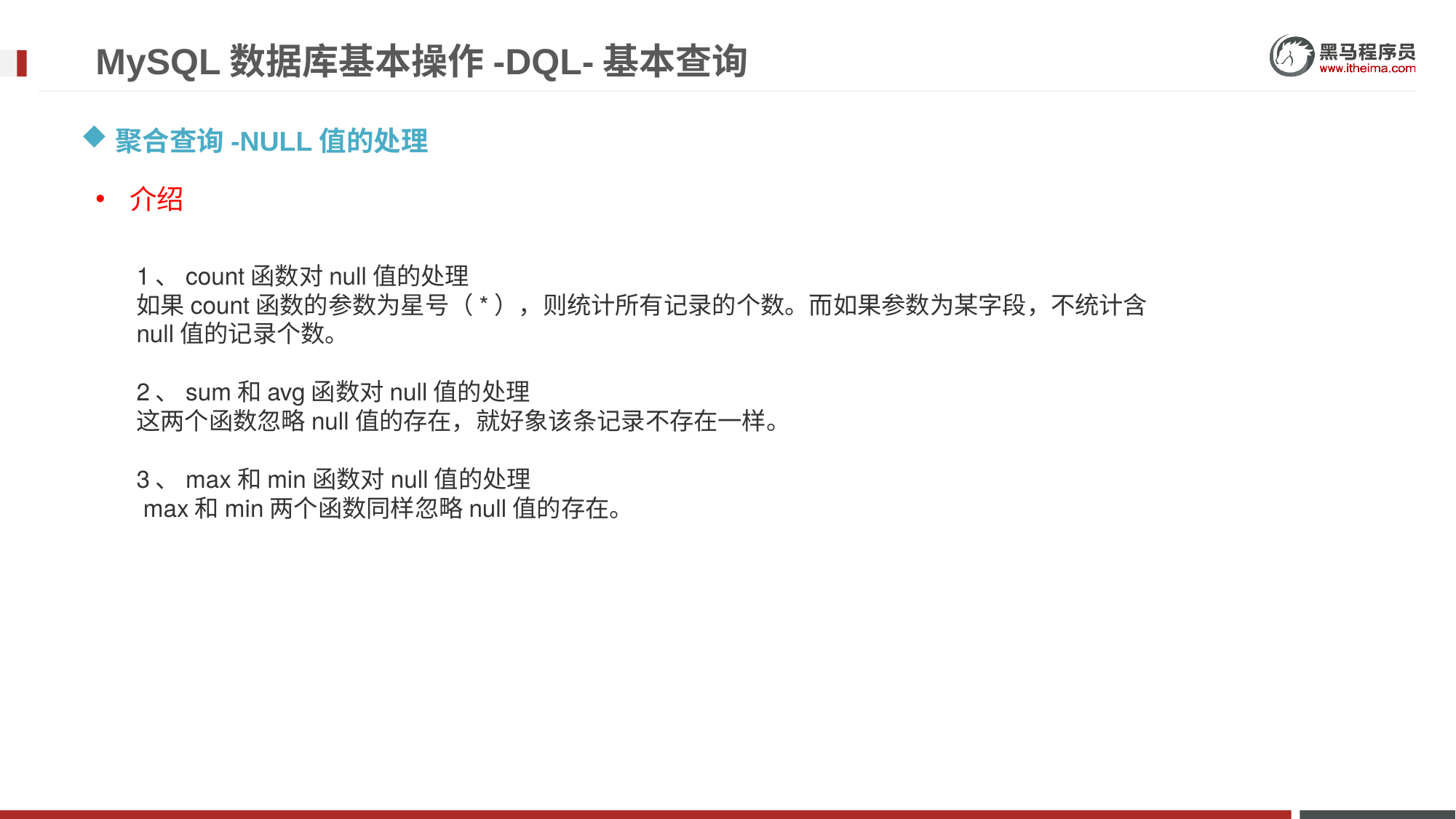

# MySQL数据库基本操作-DQL-基本查询
聚合查询-NULL值的处理
介绍
1、count函数对null值的处理
如果count函数的参数为星号（*），则统计所有记录的个数。而如果参数为某字段，不统计含null值的记录个数。

2、sum和avg函数对null值的处理
这两个函数忽略null值的存在，就好象该条记录不存在一样。

3、max和min函数对null值的处理
 max和min两个函数同样忽略null值的存在。